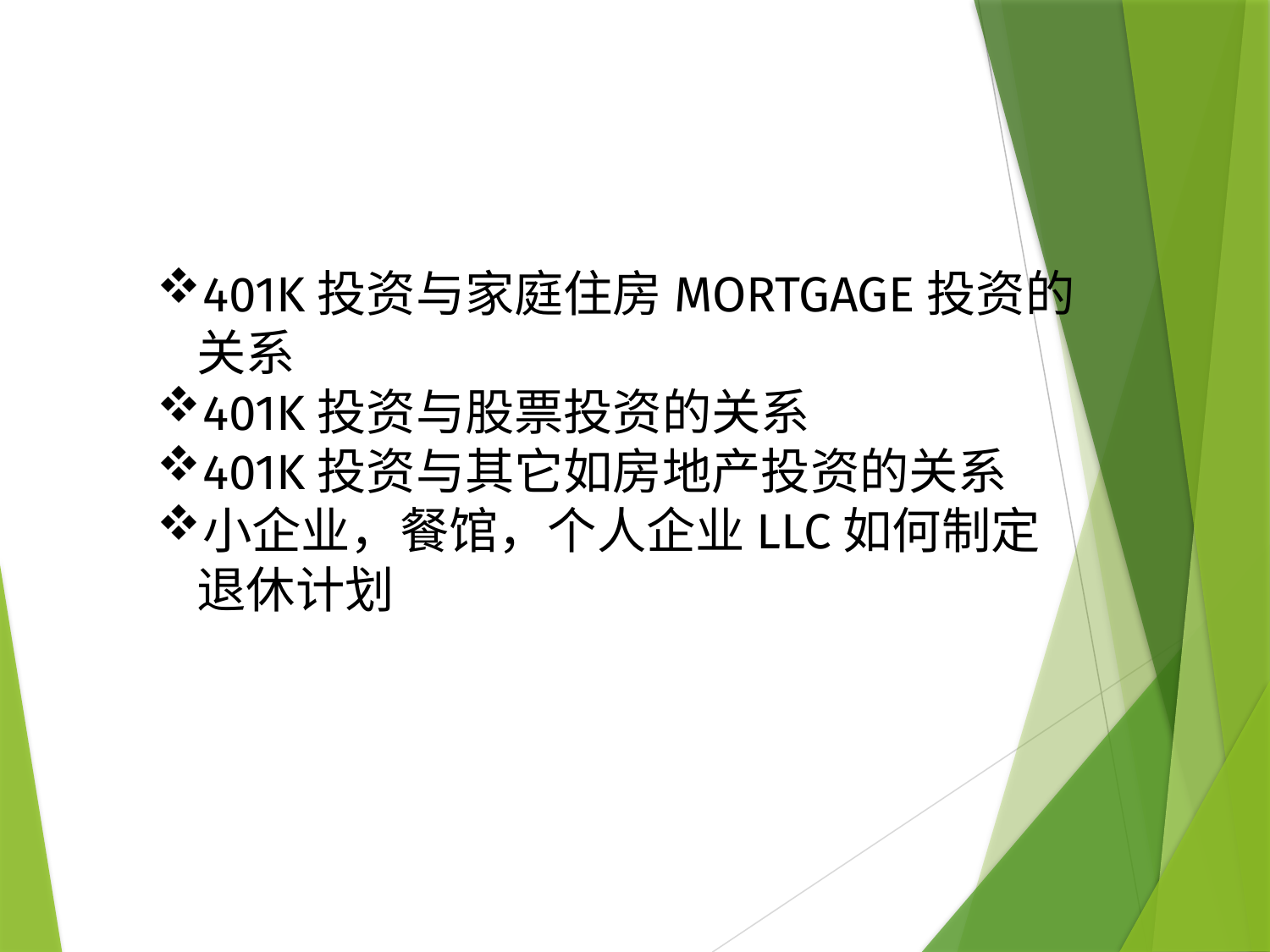

401K投资与家庭住房MORTGAGE投资的关系
401K投资与股票投资的关系
401K投资与其它如房地产投资的关系
小企业，餐馆，个人企业LLC如何制定退休计划